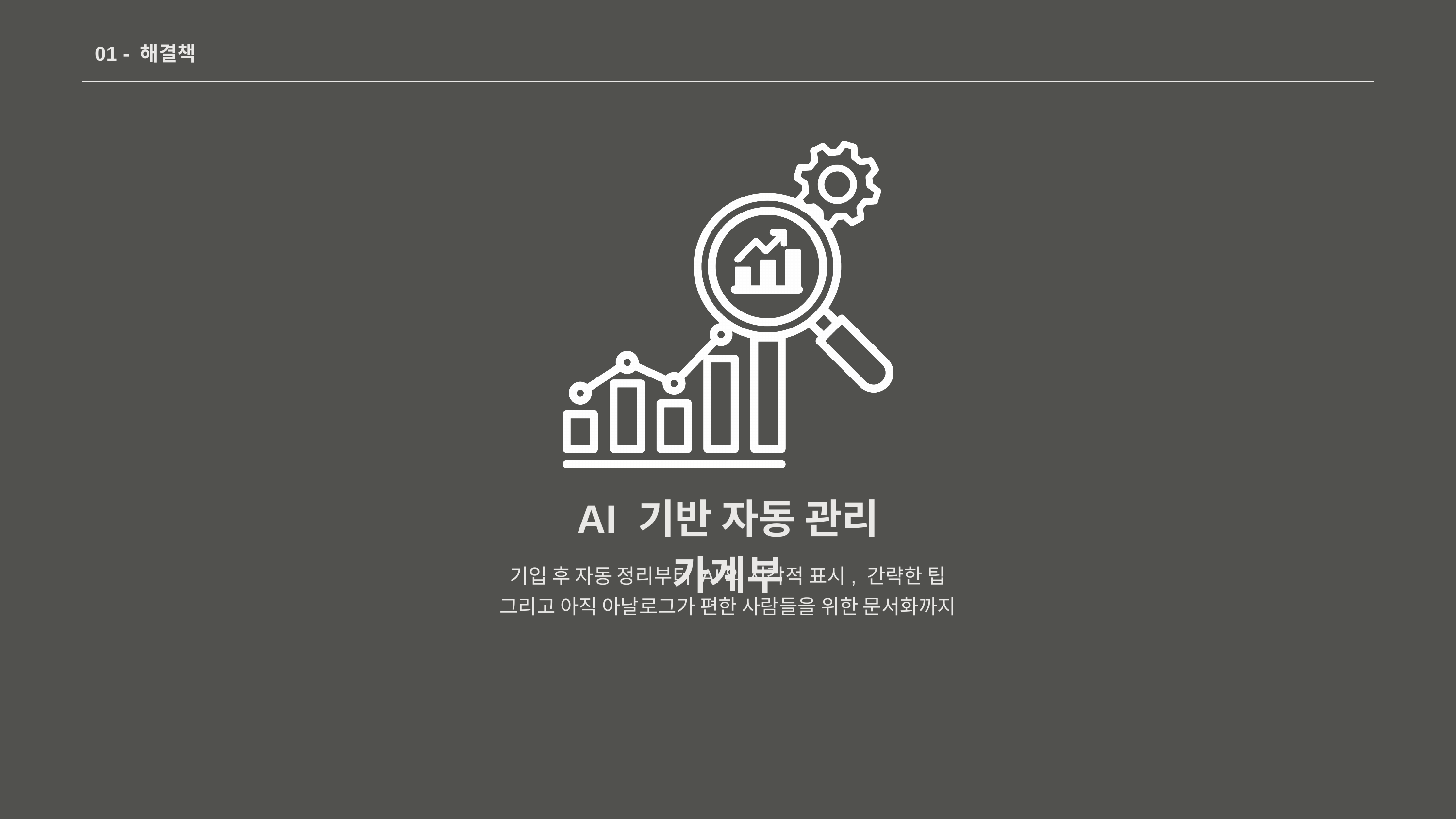

01 - 해결책

AI 기반 자동 관리 가계부
기입 후 자동 정리부터 AI의 시각적 표시, 간략한 팁
그리고 아직 아날로그가 편한 사람들을 위한 문서화까지